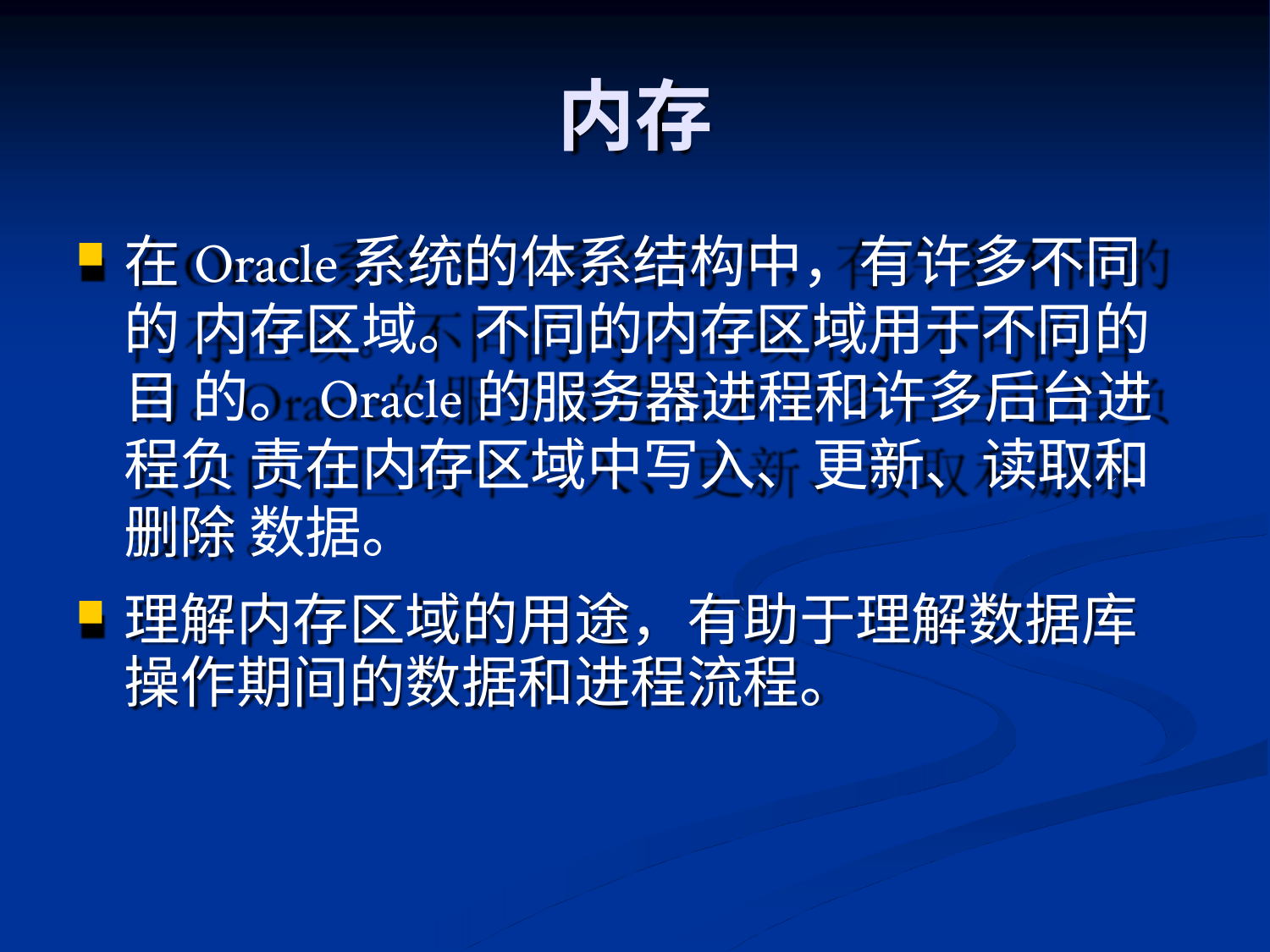

# 内存

在Oracle系统的体系结构中，有许多不同的 内存区域。不同的内存区域用于不同的目 的。Oracle的服务器进程和许多后台进程负 责在内存区域中写入、更新、读取和删除 数据。
理解内存区域的用途，有助于理解数据库 操作期间的数据和进程流程。